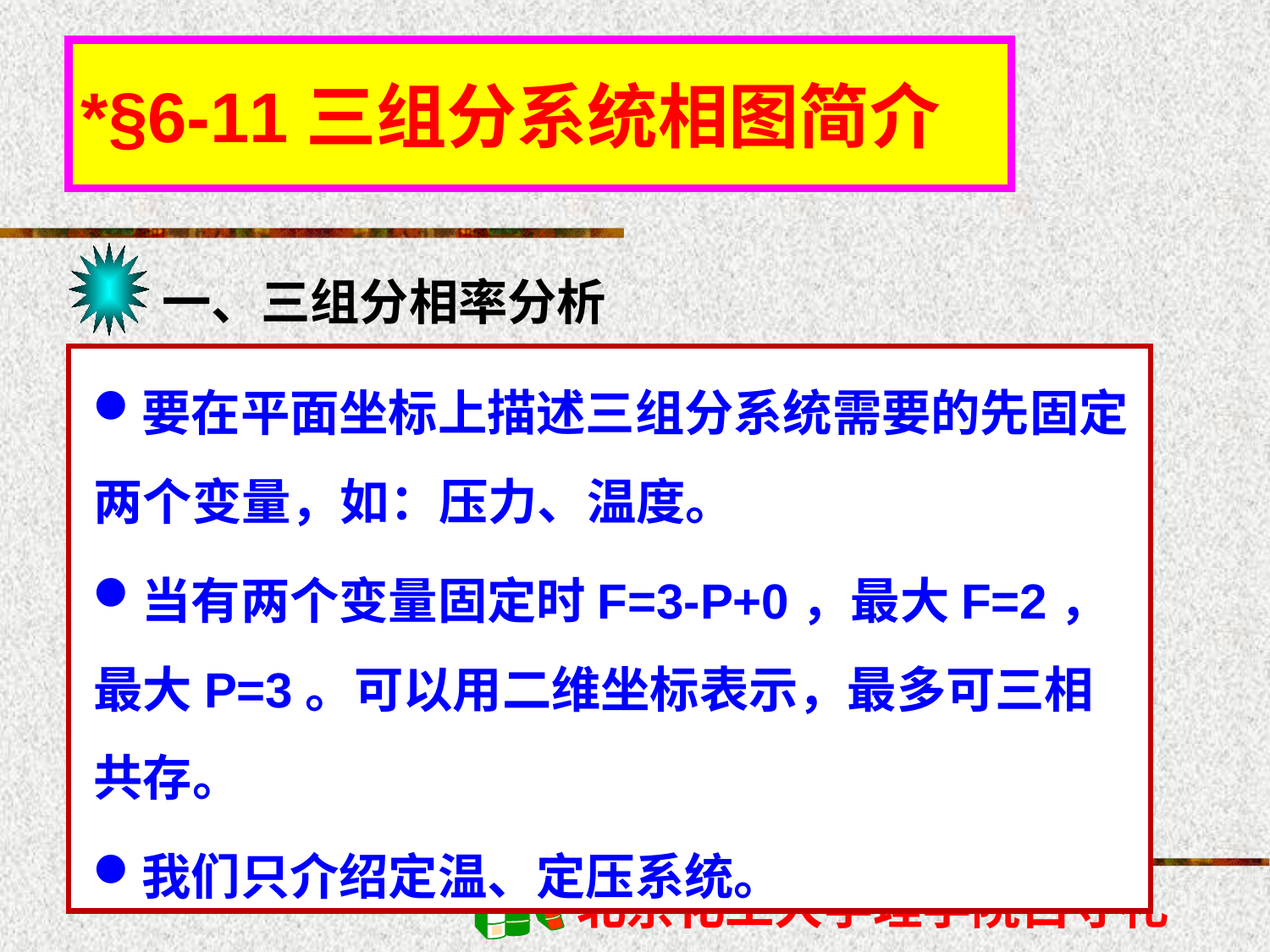

*§6-11三组分系统相图简介
一、三组分相率分析

要在平面坐标上描述三组分系统需要的先固定两个变量，如：压力、温度。
当有两个变量固定时F=3-P+0，最大F=2，最大P=3。可以用二维坐标表示，最多可三相共存。
我们只介绍定温、定压系统。